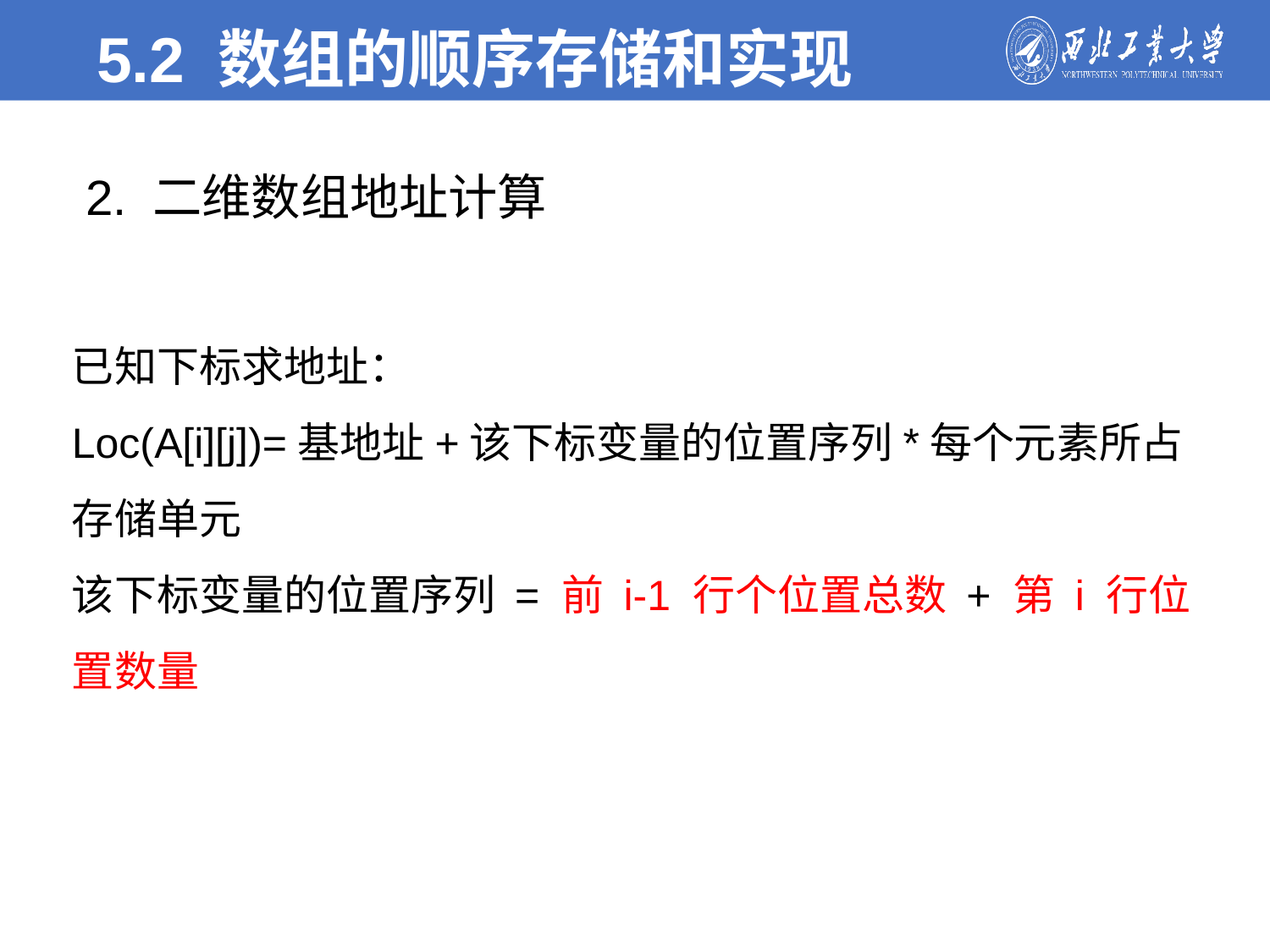

5.2 数组的顺序存储和实现
 2. 二维数组地址计算

已知下标求地址：
Loc(A[i][j])=基地址+该下标变量的位置序列*每个元素所占存储单元
该下标变量的位置序列 = 前 i-1 行个位置总数 + 第 i 行位置数量

19